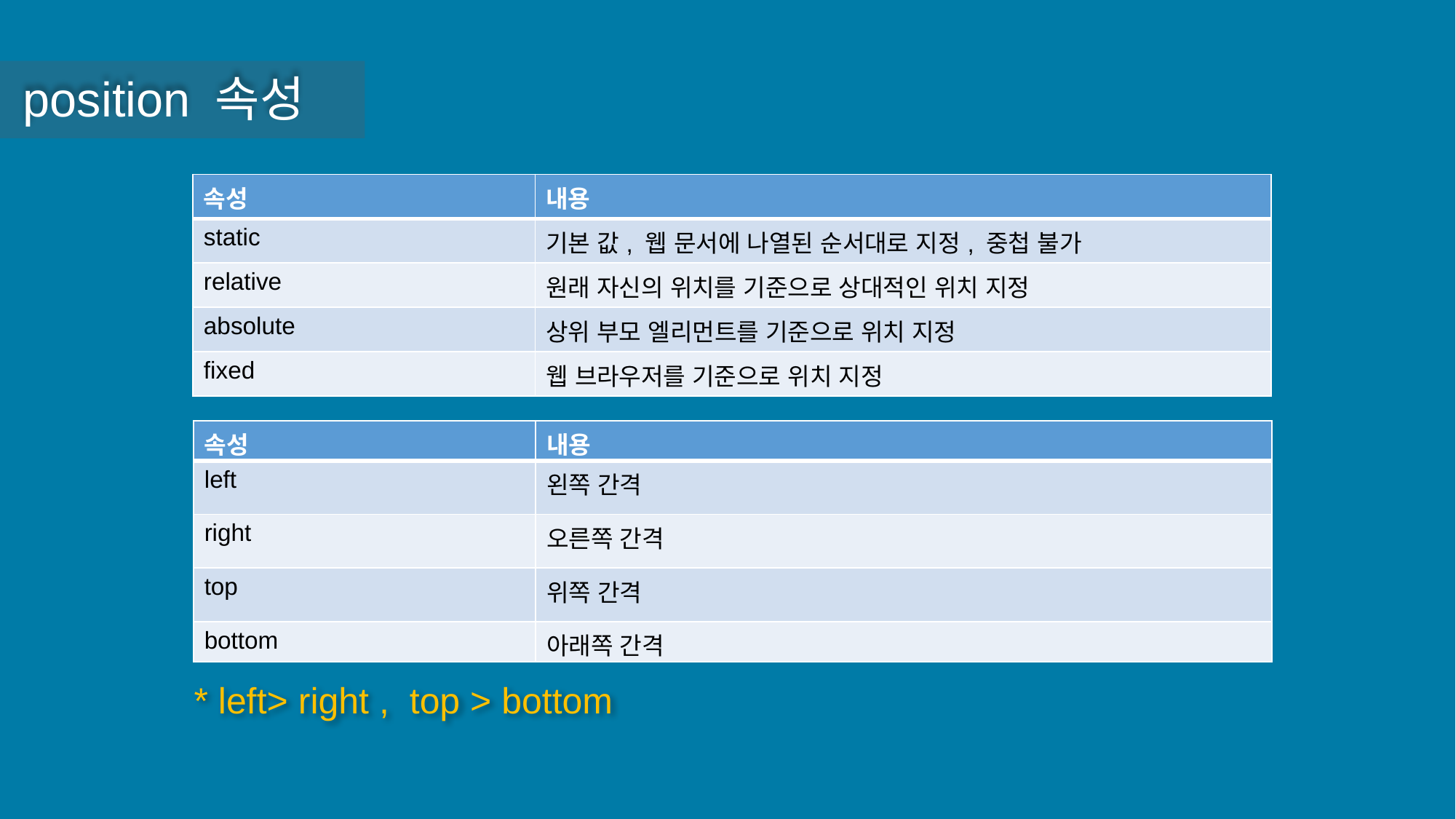

position 속성
| 속성 | 내용 |
| --- | --- |
| static | 기본 값, 웹 문서에 나열된 순서대로 지정, 중첩 불가 |
| relative | 원래 자신의 위치를 기준으로 상대적인 위치 지정 |
| absolute | 상위 부모 엘리먼트를 기준으로 위치 지정 |
| fixed | 웹 브라우저를 기준으로 위치 지정 |
| 속성 | 내용 |
| --- | --- |
| left | 왼쪽 간격 |
| right | 오른쪽 간격 |
| top | 위쪽 간격 |
| bottom | 아래쪽 간격 |
* left> right ,  top > bottom